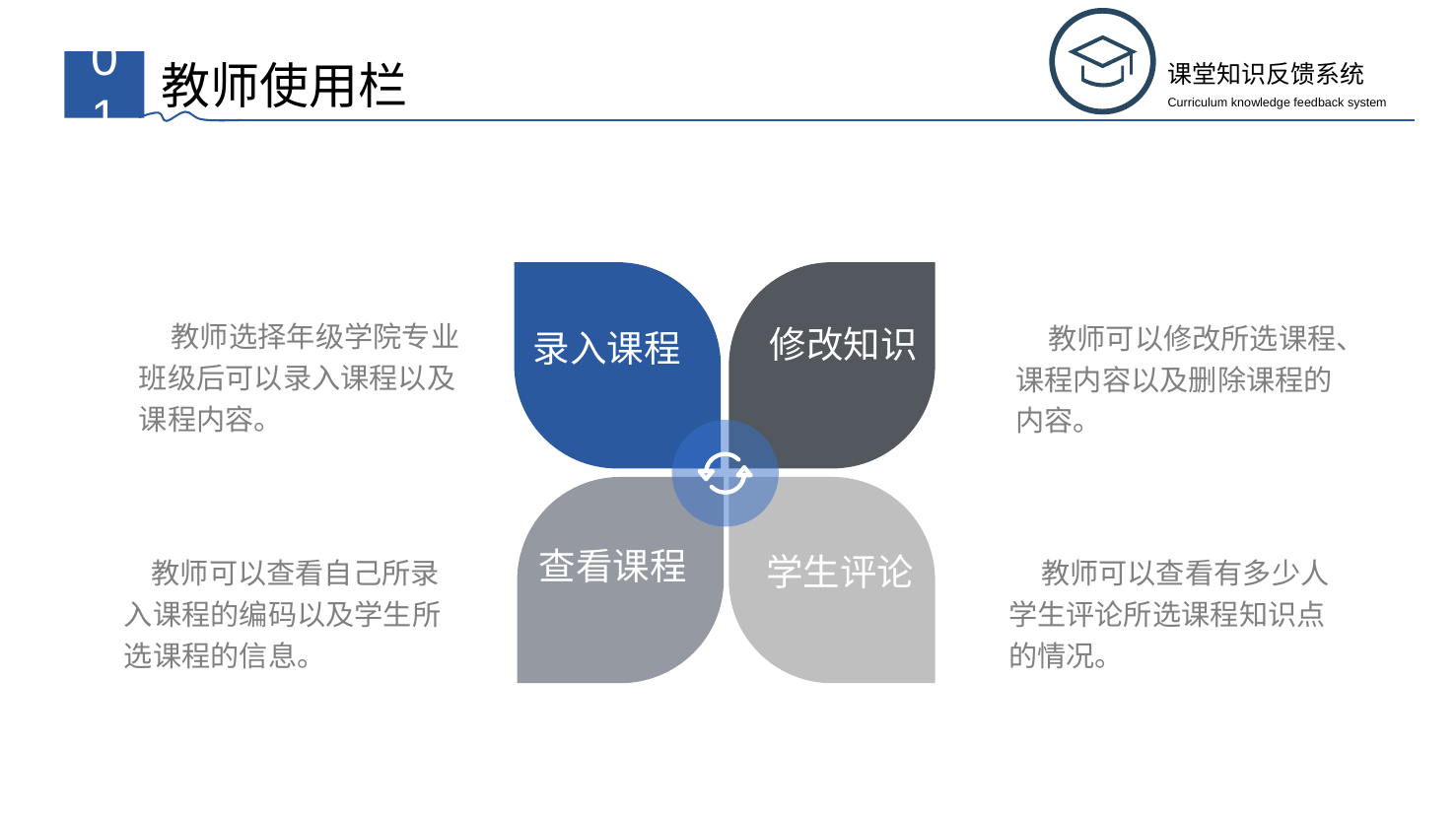

课堂知识反馈系统

Curriculum knowledge feedback system

教师使用栏
01

    教师选择年级学院专业班级后可以录入课程以及课程内容。
    教师可以修改所选课程、课程内容以及删除课程的内容。
修改知识
录入课程

    教师可以查看自己所录入课程的编码以及学生所选课程的信息。

    教师可以查看有多少人学生评论所选课程知识点的情况。
查看课程
学生评论